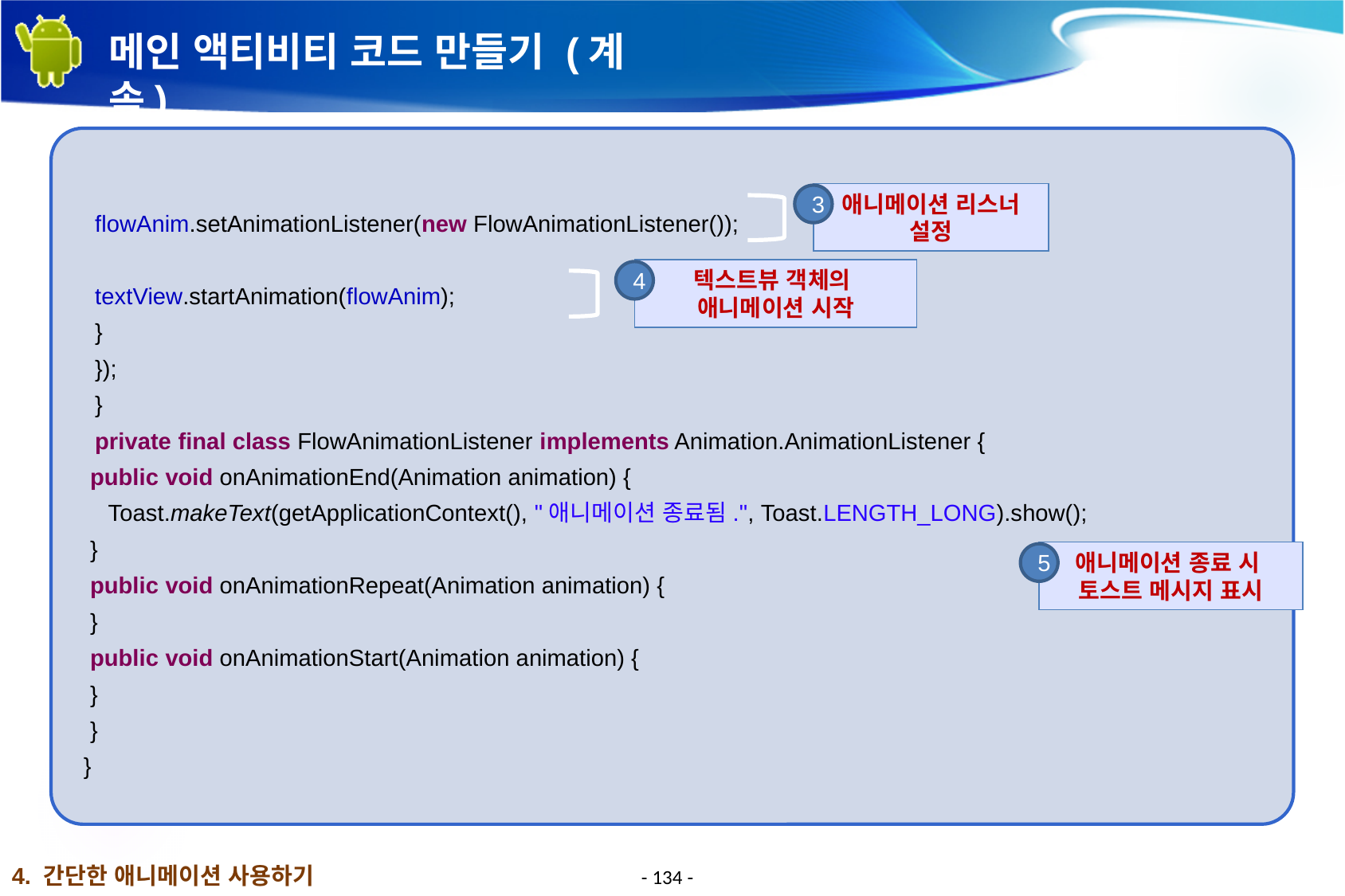

# 메인 액티비티 코드 만들기 (계속)

flowAnim.setAnimationListener(new FlowAnimationListener());

textView.startAnimation(flowAnim);
}
});
}
private final class FlowAnimationListener implements Animation.AnimationListener {
 public void onAnimationEnd(Animation animation) {
  Toast.makeText(getApplicationContext(), "애니메이션 종료됨.", Toast.LENGTH_LONG).show();
 }
 public void onAnimationRepeat(Animation animation) {
 }
 public void onAnimationStart(Animation animation) {
 }
 }
}
애니메이션 리스너 설정
3

텍스트뷰 객체의
애니메이션 시작
4

애니메이션 종료 시
토스트 메시지 표시
5
4. 간단한 애니메이션 사용하기